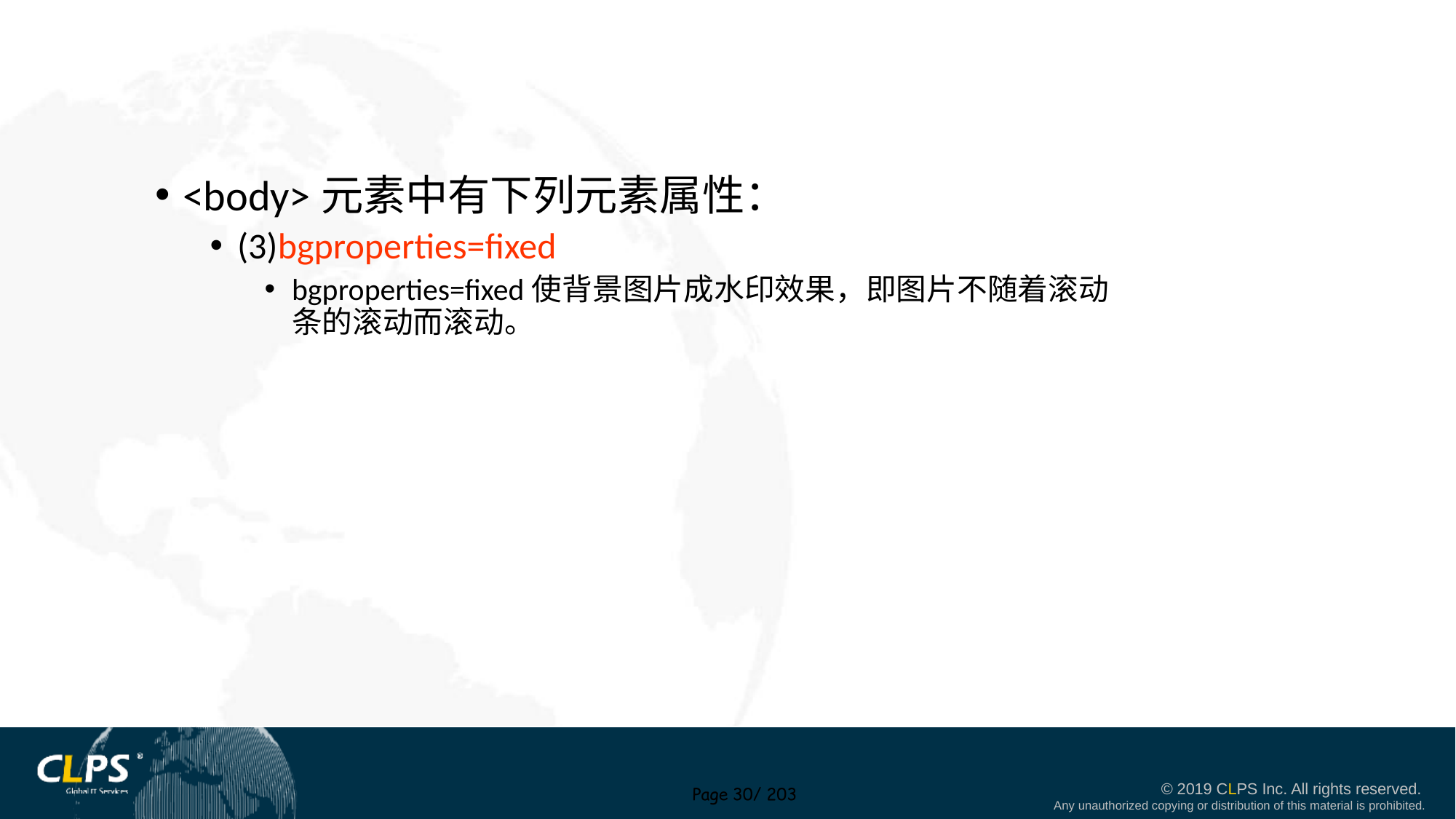

<body>元素中有下列元素属性：
(3)bgproperties=fixed
bgproperties=fixed使背景图片成水印效果，即图片不随着滚动条的滚动而滚动。
Page 30/ 203